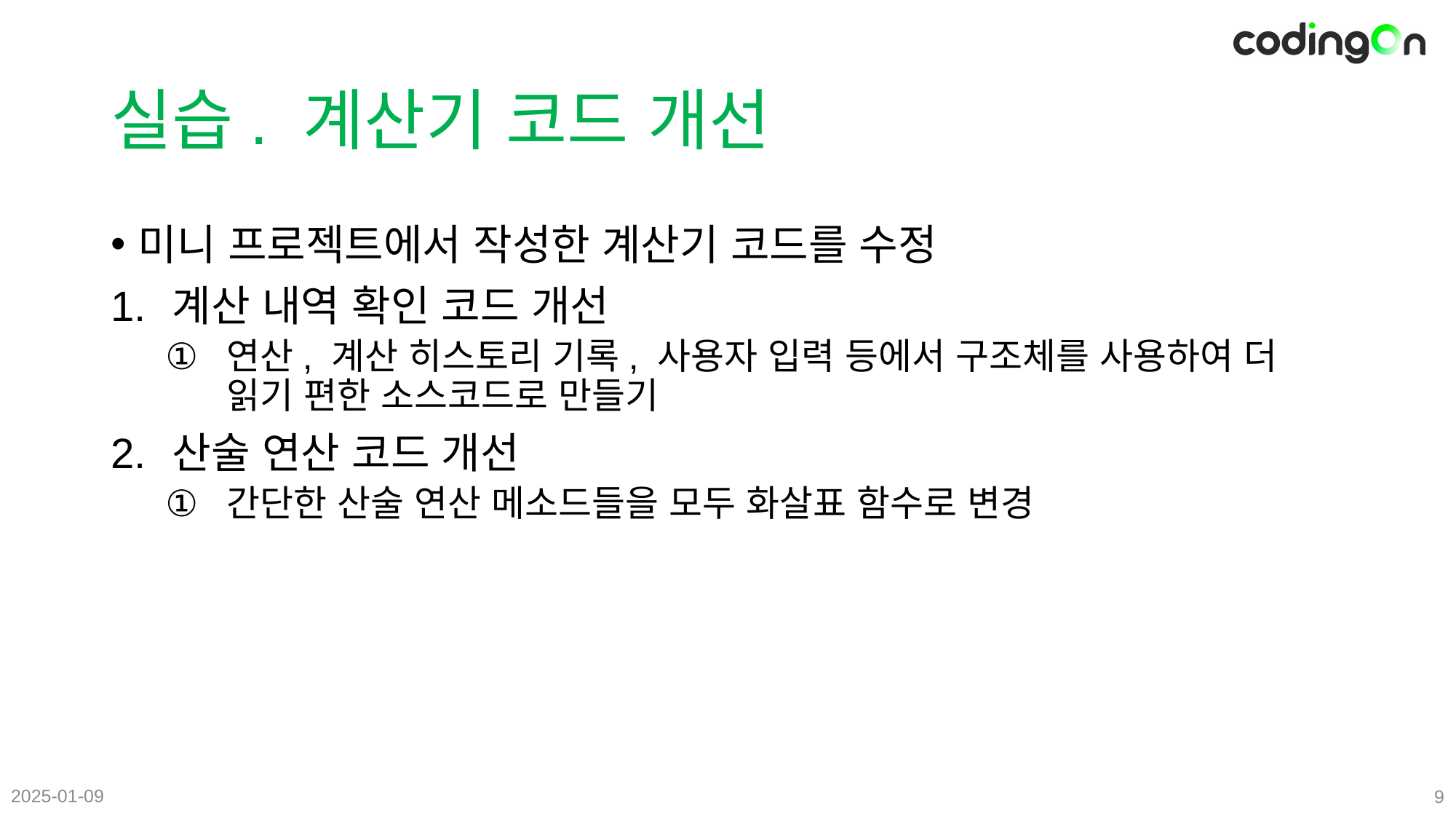

# 실습. 계산기 코드 개선
미니 프로젝트에서 작성한 계산기 코드를 수정
계산 내역 확인 코드 개선
연산, 계산 히스토리 기록, 사용자 입력 등에서 구조체를 사용하여 더 읽기 편한 소스코드로 만들기
산술 연산 코드 개선
간단한 산술 연산 메소드들을 모두 화살표 함수로 변경

2025-01-09
9